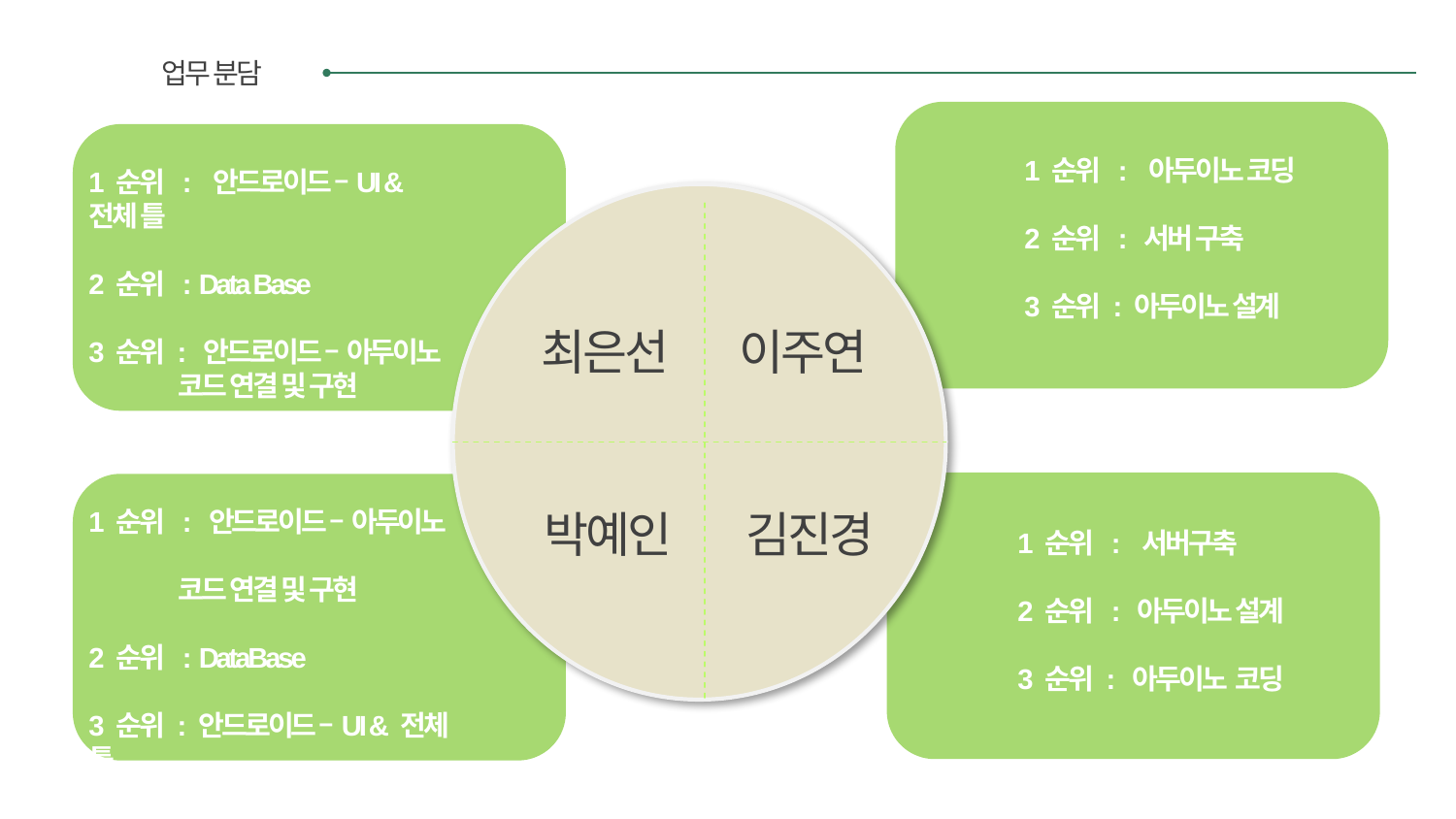

업무 분담

1 순위  :   아두이노 코딩
2 순위  :  서버 구축
3 순위 : 아두이노 설계
1 순위  :   안드로이드 –UI & 전체 틀
2 순위  :  Data Base
3 순위 :  안드로이드 –  아두이노
                  코드 연결 및 구현

최은선	     이주연

1 순위  :  안드로이드 –  아두이노
                  코드 연결 및 구현
2 순위  :  DataBase
3 순위 : 안드로이드 –UI & 전체 틀
박예인       김진경
1 순위  :   서버구축
2 순위  :  아두이노 설계
3 순위 :  아두이노  코딩